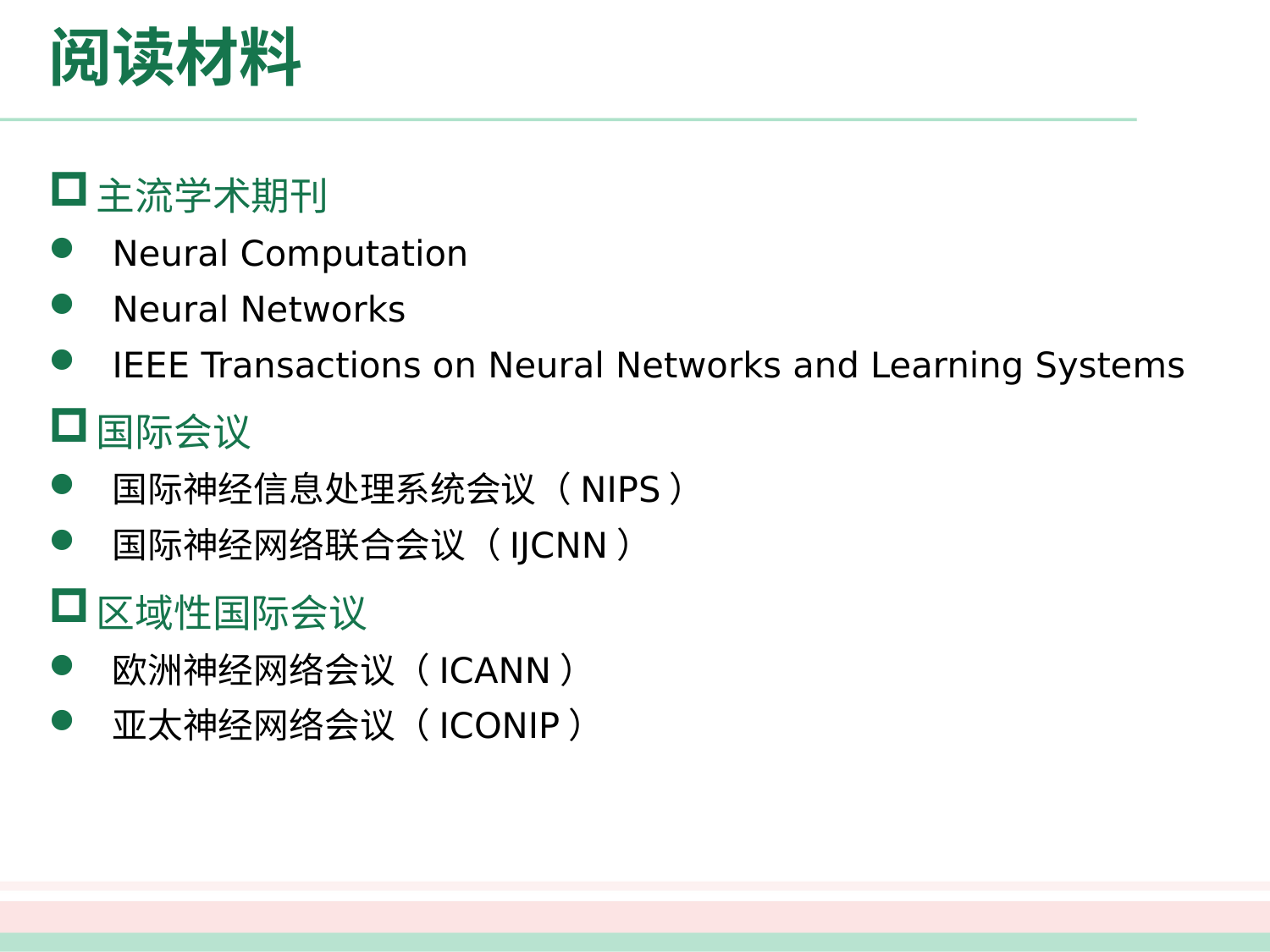

# 阅读材料
主流学术期刊
Neural Computation
Neural Networks
IEEE Transactions on Neural Networks and Learning Systems
国际会议
国际神经信息处理系统会议（NIPS）
国际神经网络联合会议（IJCNN）
区域性国际会议
欧洲神经网络会议（ICANN）
亚太神经网络会议（ICONIP）